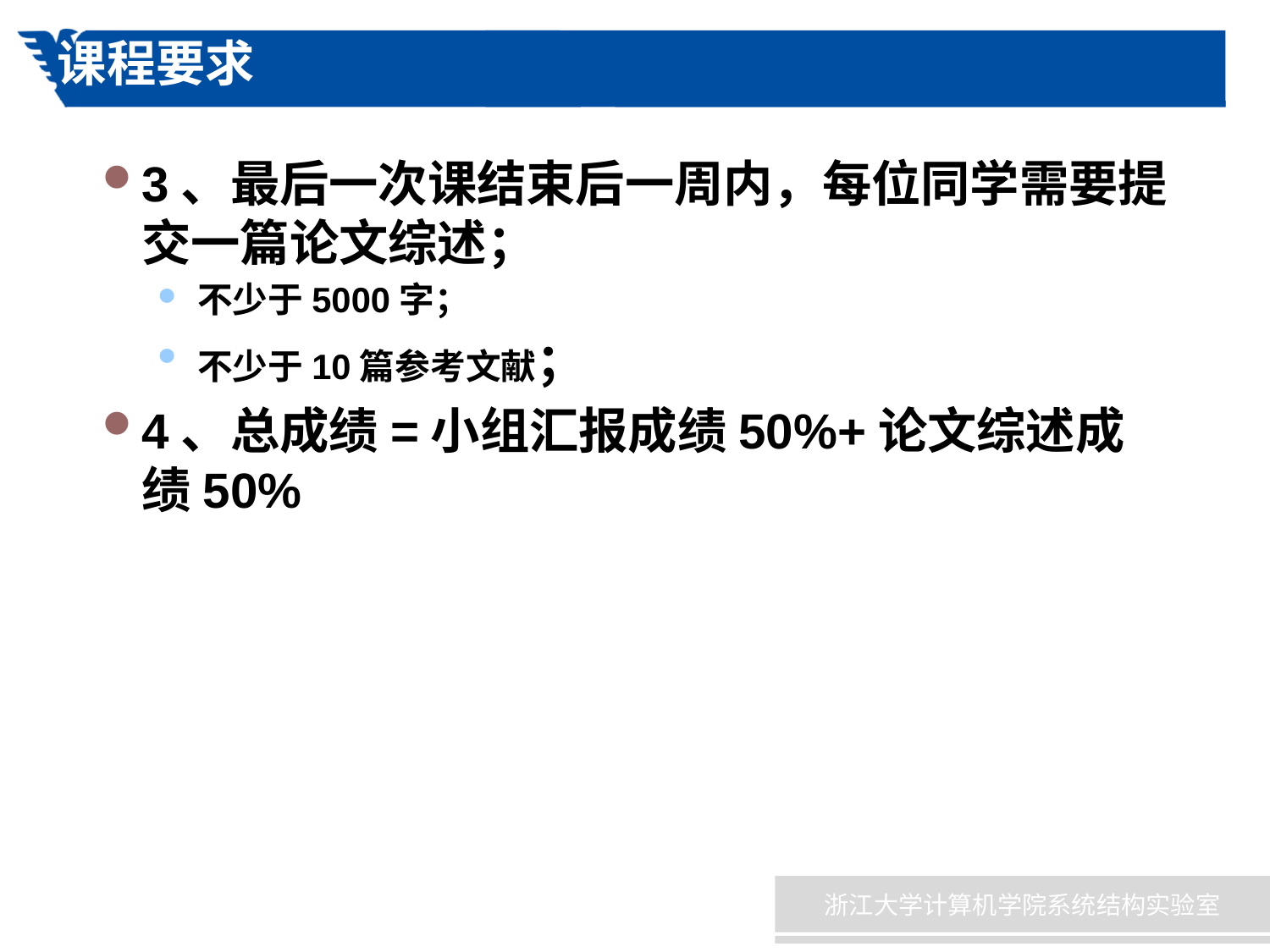

# 课程要求
3、最后一次课结束后一周内，每位同学需要提交一篇论文综述；
不少于5000字；
不少于10篇参考文献；
4、总成绩=小组汇报成绩50%+论文综述成绩50%